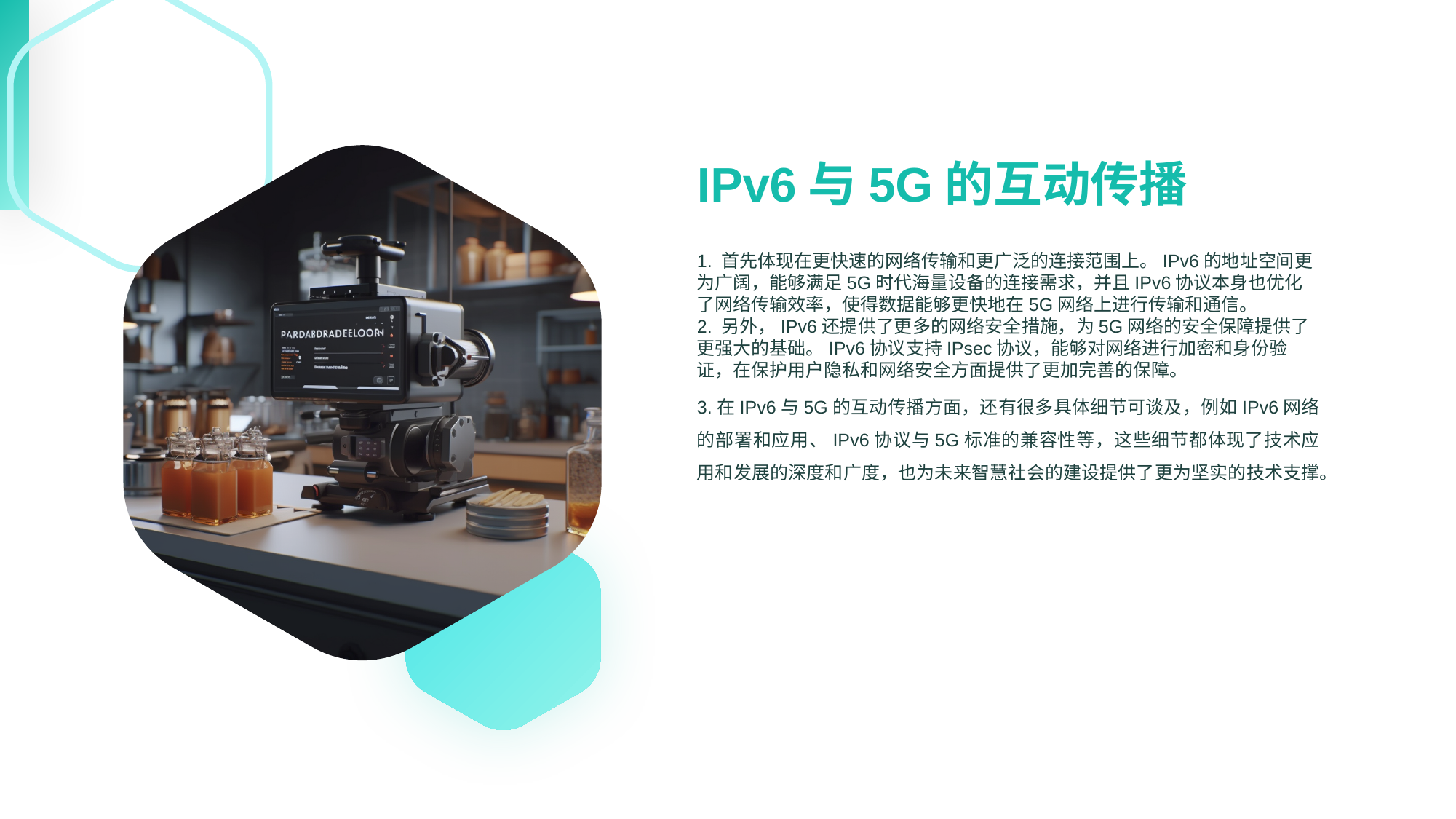

IPv6与5G的互动传播

1. 首先体现在更快速的网络传输和更广泛的连接范围上。IPv6的地址空间更为广阔，能够满足5G时代海量设备的连接需求，并且IPv6协议本身也优化了网络传输效率，使得数据能够更快地在5G网络上进行传输和通信。
2. 另外，IPv6还提供了更多的网络安全措施，为5G网络的安全保障提供了更强大的基础。IPv6协议支持IPsec协议，能够对网络进行加密和身份验证，在保护用户隐私和网络安全方面提供了更加完善的保障。
3.在IPv6与5G的互动传播方面，还有很多具体细节可谈及，例如IPv6网络的部署和应用、IPv6协议与5G标准的兼容性等，这些细节都体现了技术应用和发展的深度和广度，也为未来智慧社会的建设提供了更为坚实的技术支撑。